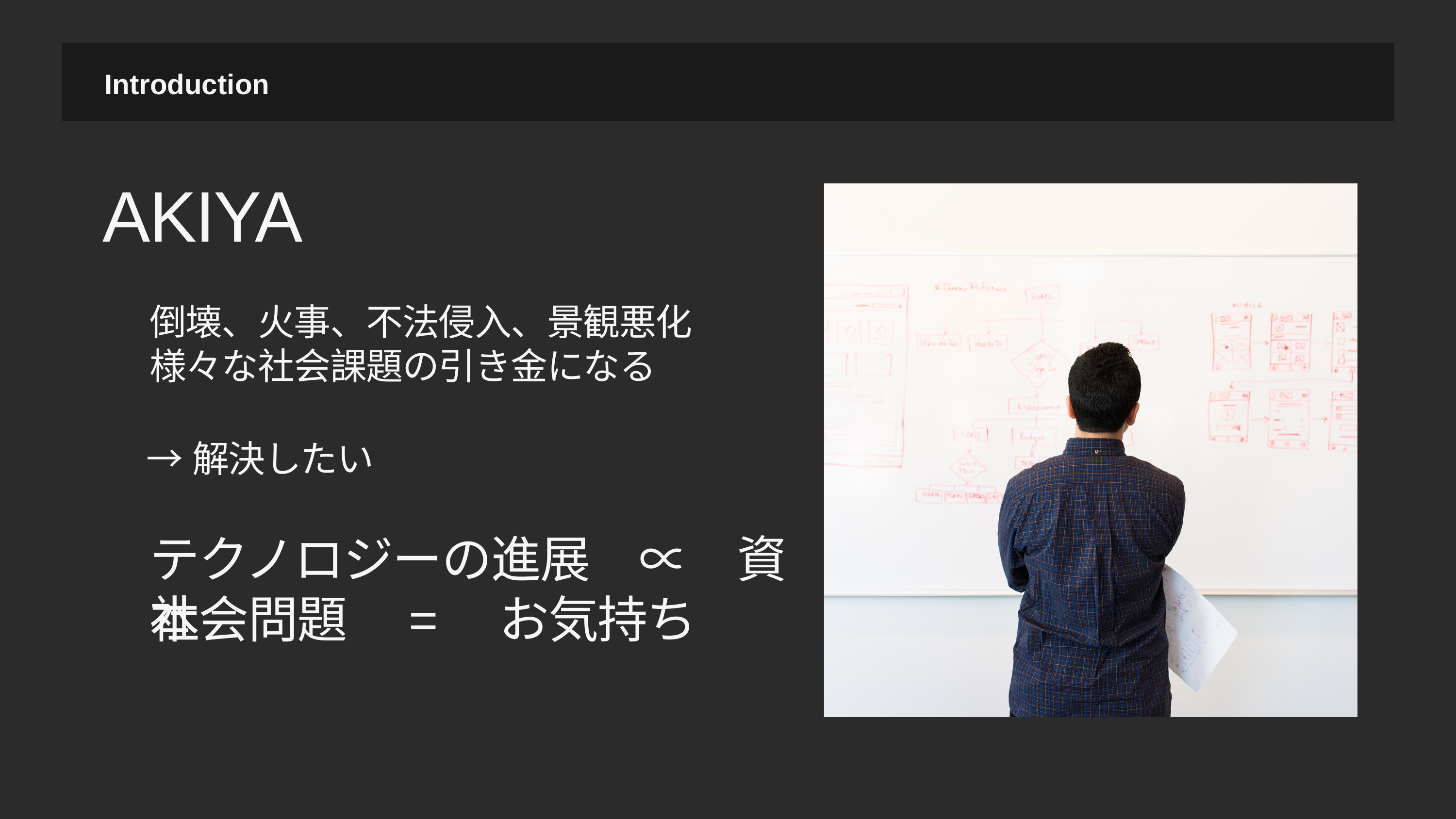

Introduction
AKIYA

倒壊、火事、不法侵入、景観悪化
様々な社会課題の引き金になる
→解決したい
テクノロジーの進展　∝　資本
社会問題　=　お気持ち